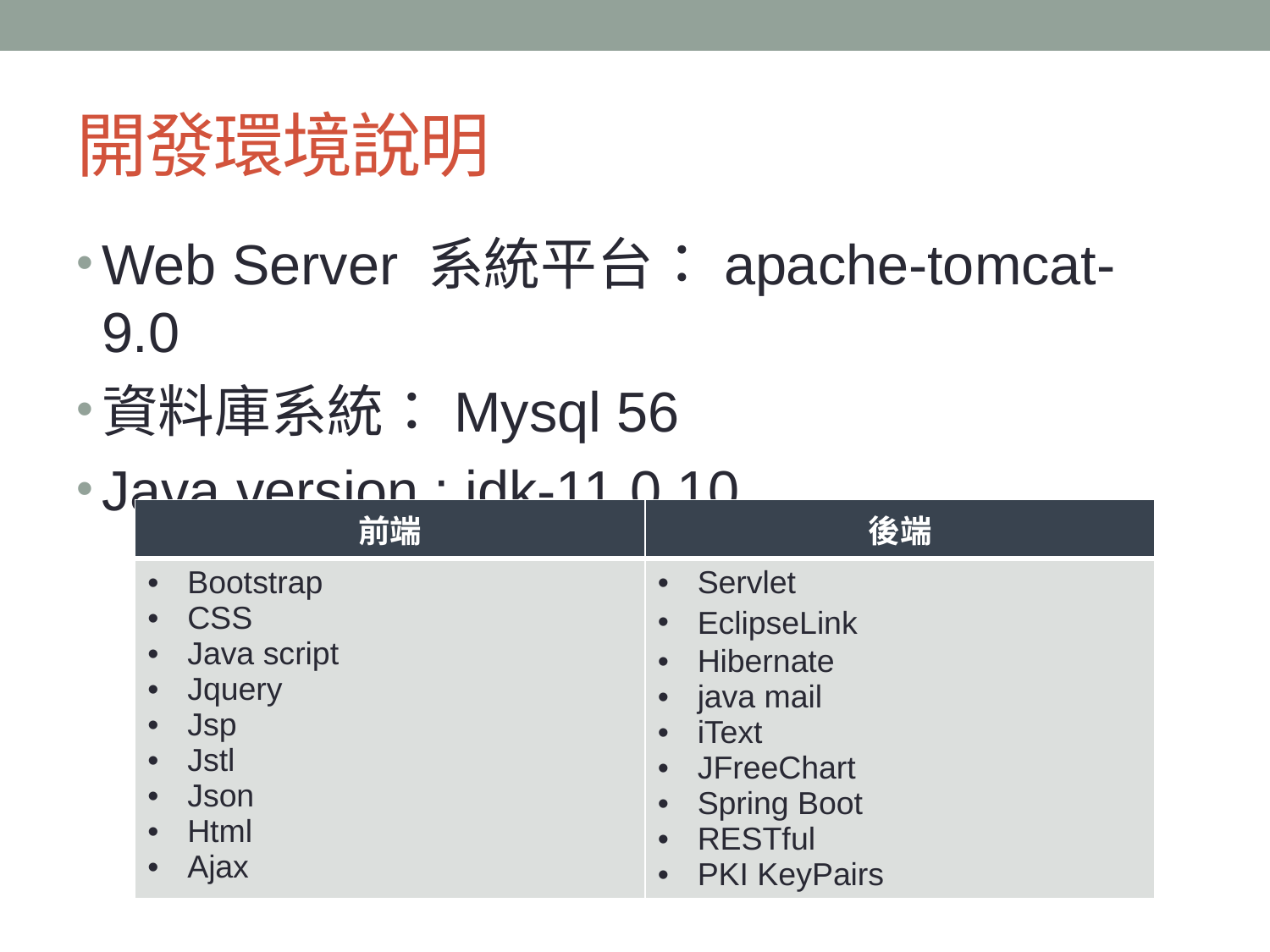

# 開發環境說明
Web Server 系統平台：apache-tomcat-9.0
資料庫系統：Mysql 56
Java version : jdk-11.0.10

| 前端 | 後端 |
| --- | --- |
| Bootstrap CSS Java script Jquery Jsp Jstl Json Html Ajax | Servlet EclipseLink Hibernate java mail iText JFreeChart Spring Boot RESTful PKI KeyPairs |